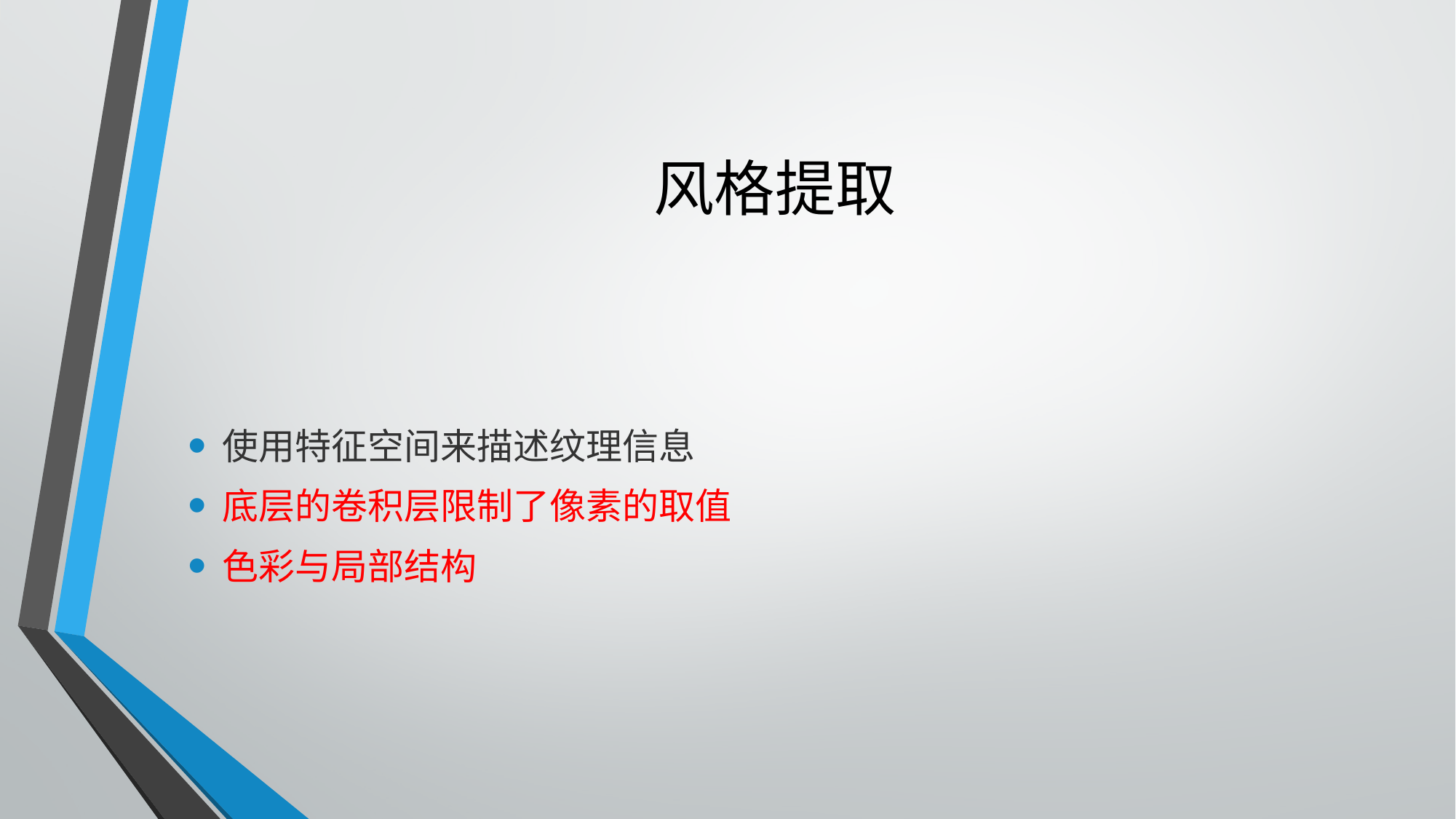

# 风格提取
使用特征空间来描述纹理信息
底层的卷积层限制了像素的取值
色彩与局部结构